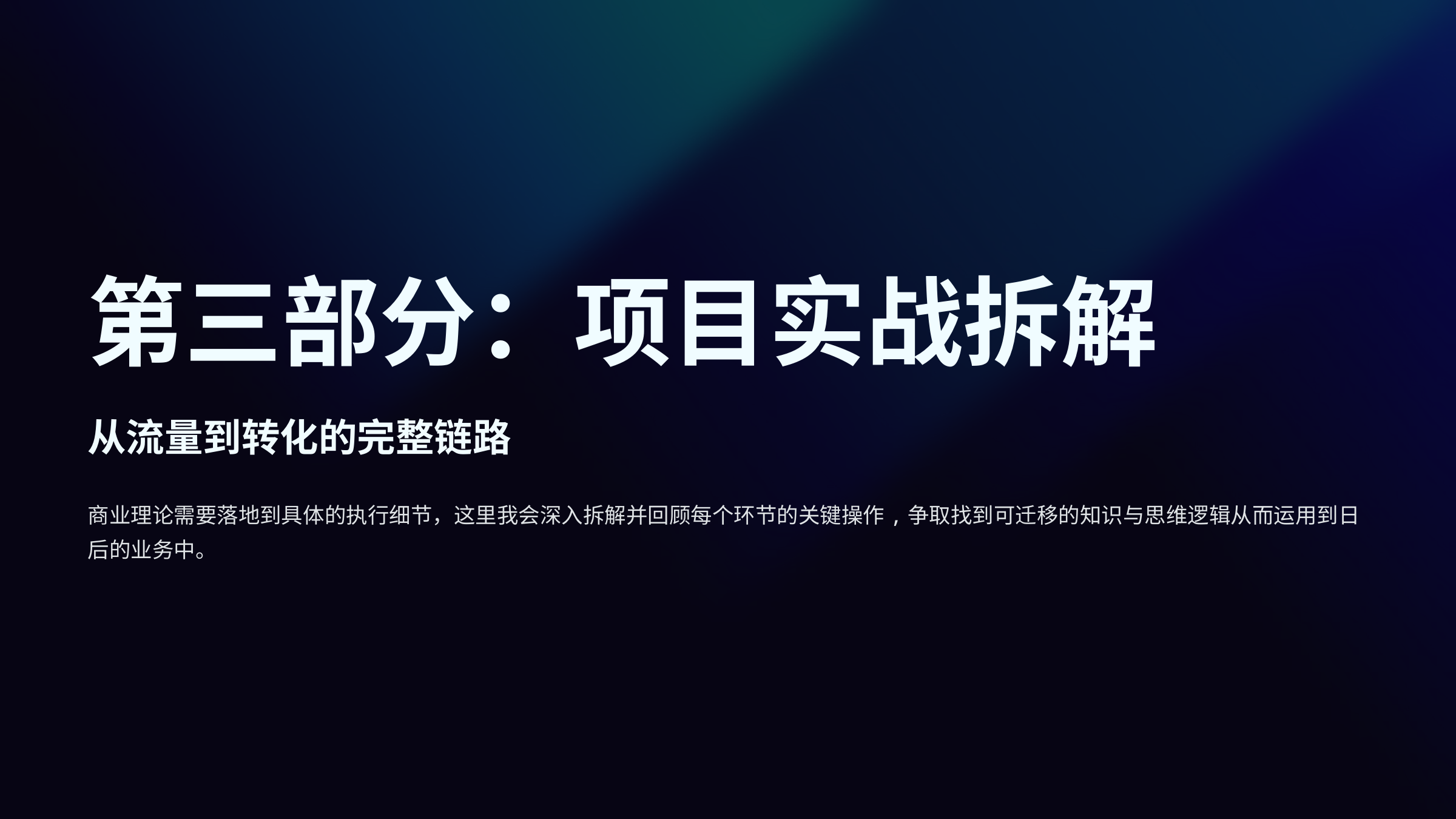

第三部分：项目实战拆解
从流量到转化的完整链路
商业理论需要落地到具体的执行细节，这里我会深入拆解并回顾每个环节的关键操作,争取找到可迁移的知识与思维逻辑从而运用到日后的业务中。